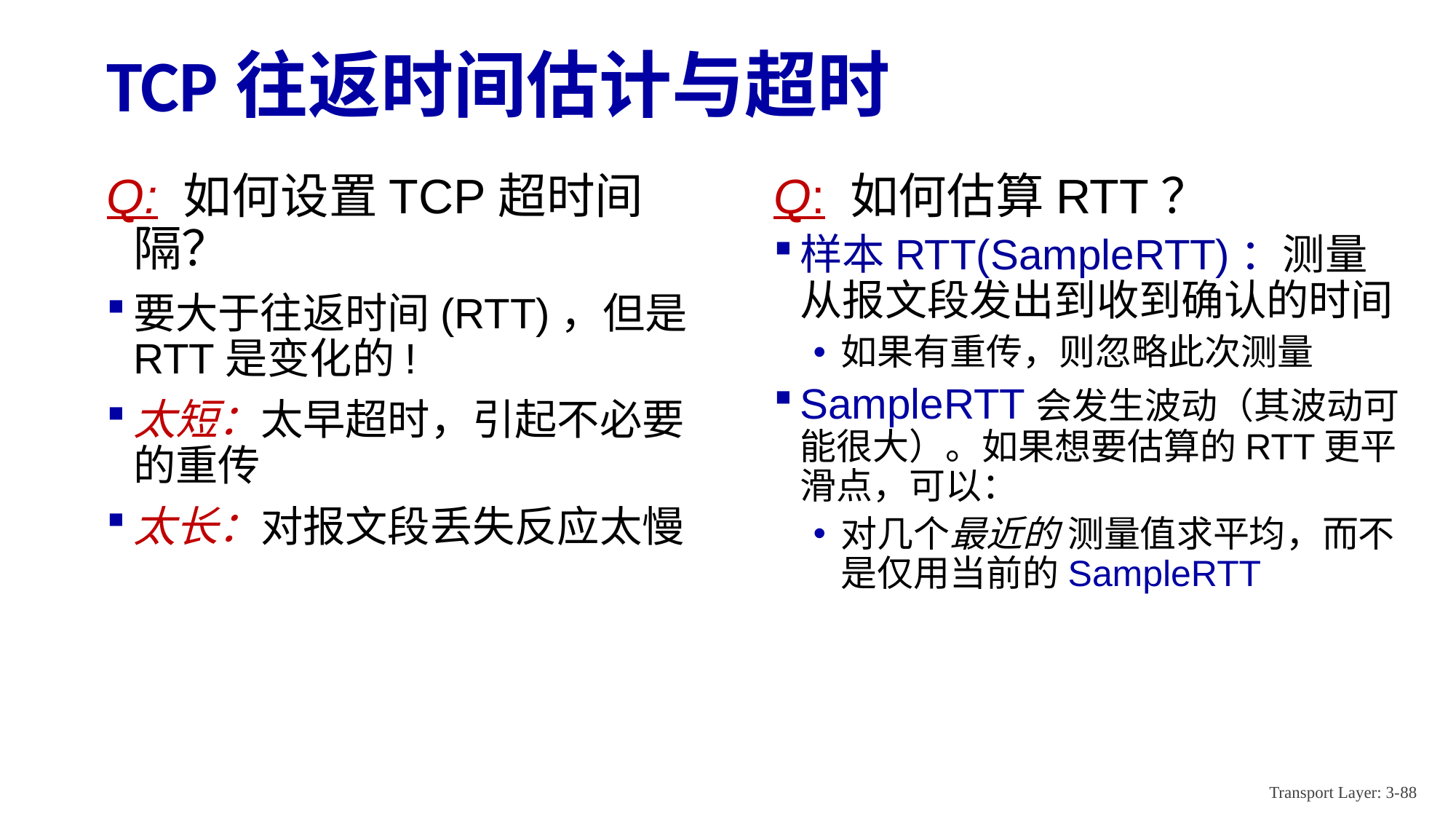

# TCP往返时间估计与超时
Q: 如何设置TCP超时间隔？
要大于往返时间(RTT)，但是RTT是变化的!
太短：太早超时，引起不必要的重传
太长：对报文段丢失反应太慢
Q: 如何估算RTT？
样本RTT(SampleRTT)：测量从报文段发出到收到确认的时间
如果有重传，则忽略此次测量
SampleRTT会发生波动（其波动可能很大）。如果想要估算的RTT更平滑点，可以：
对几个最近的 测量值求平均，而不是仅用当前的SampleRTT
Transport Layer: 3-88